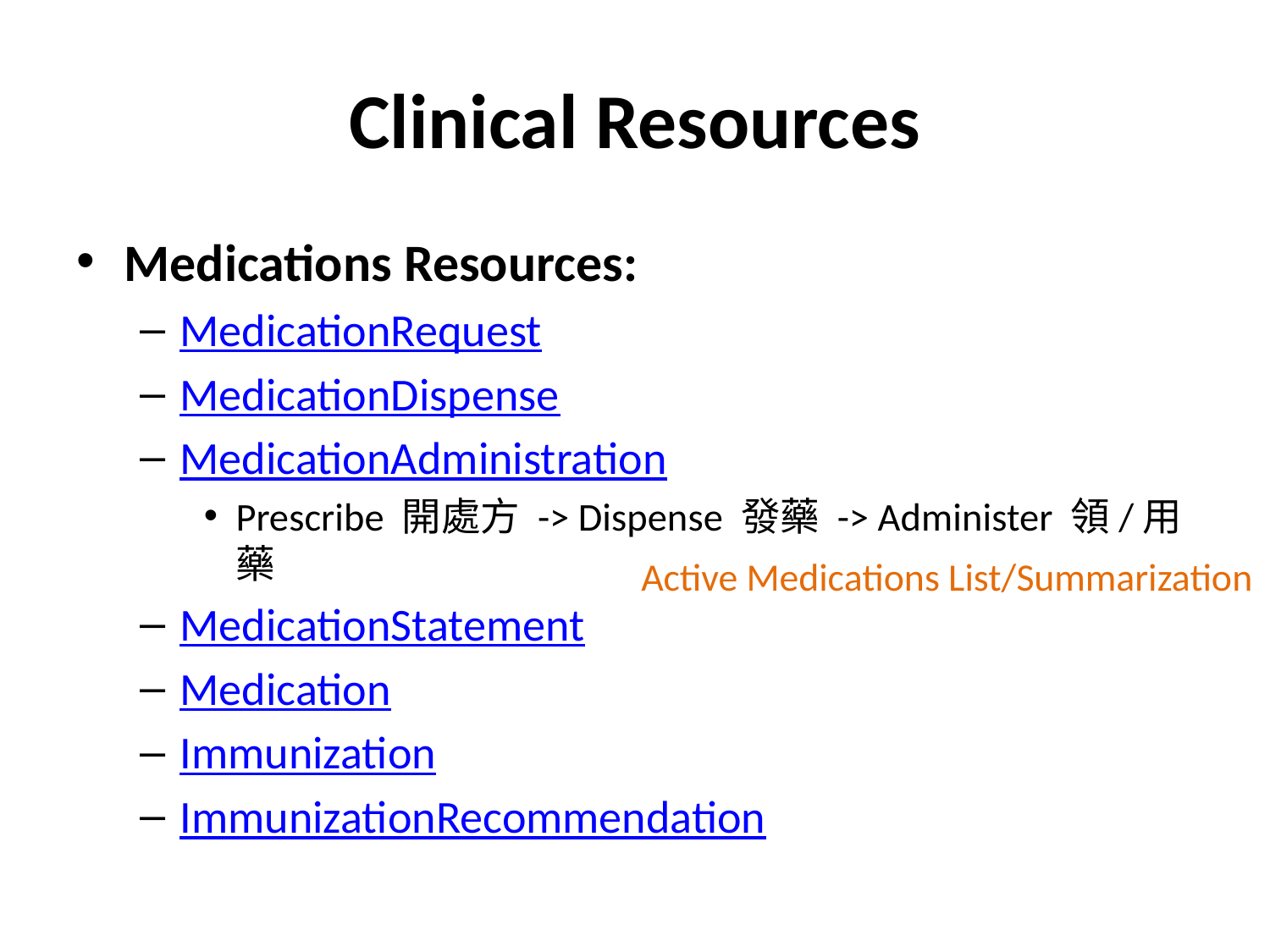

# Clinical Resources
Medications Resources:
MedicationRequest
MedicationDispense
MedicationAdministration
Prescribe 開處方 -> Dispense 發藥 -> Administer 領/用藥
MedicationStatement
Medication
Immunization
ImmunizationRecommendation
Active Medications List/Summarization